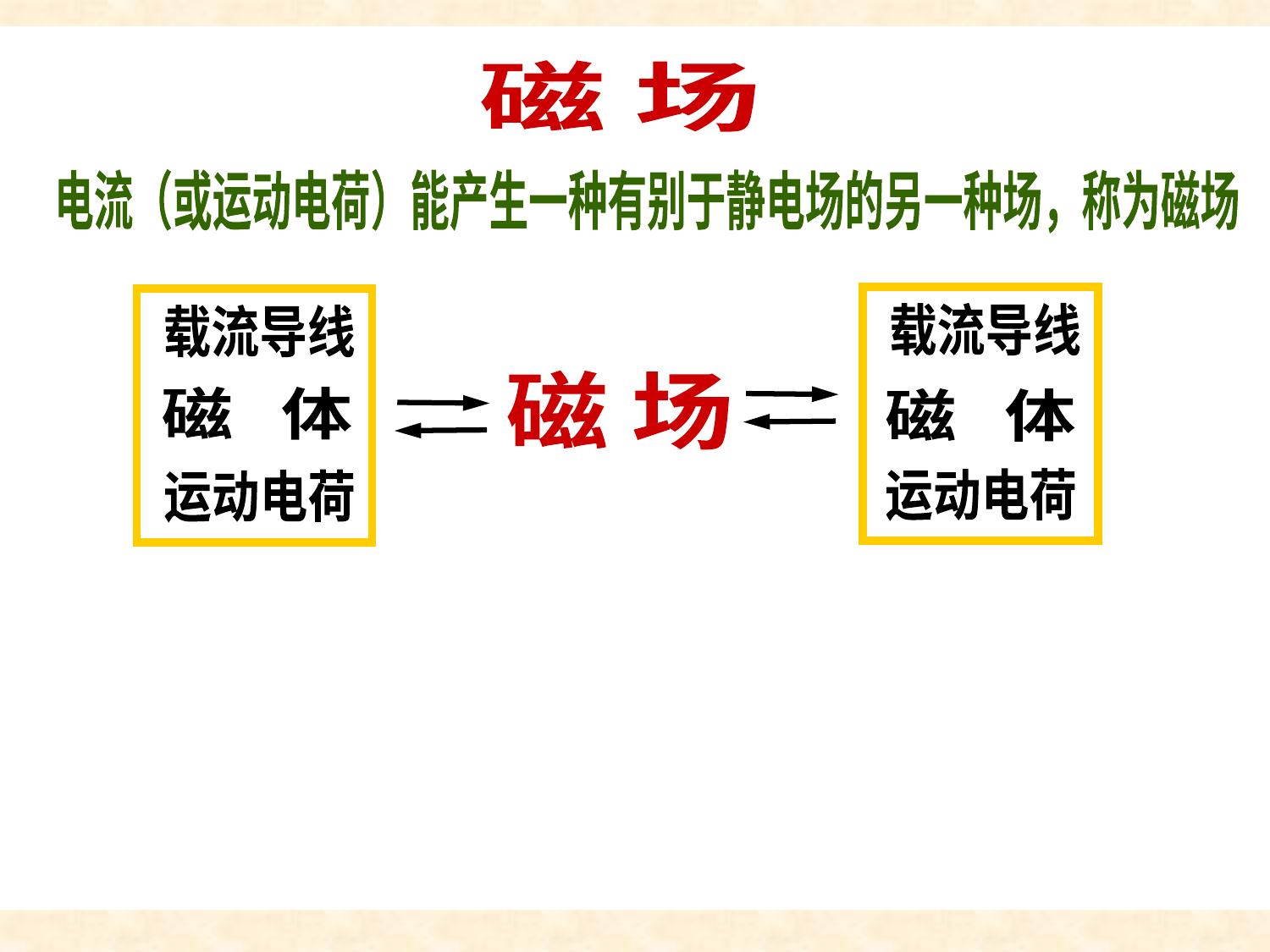

磁场
磁 场
电流（或运动电荷）能产生一种有别于静电场的另一种场，称为磁场

载流导线
磁   体
运动电荷

载流导线
磁   体
运动电荷
磁 场